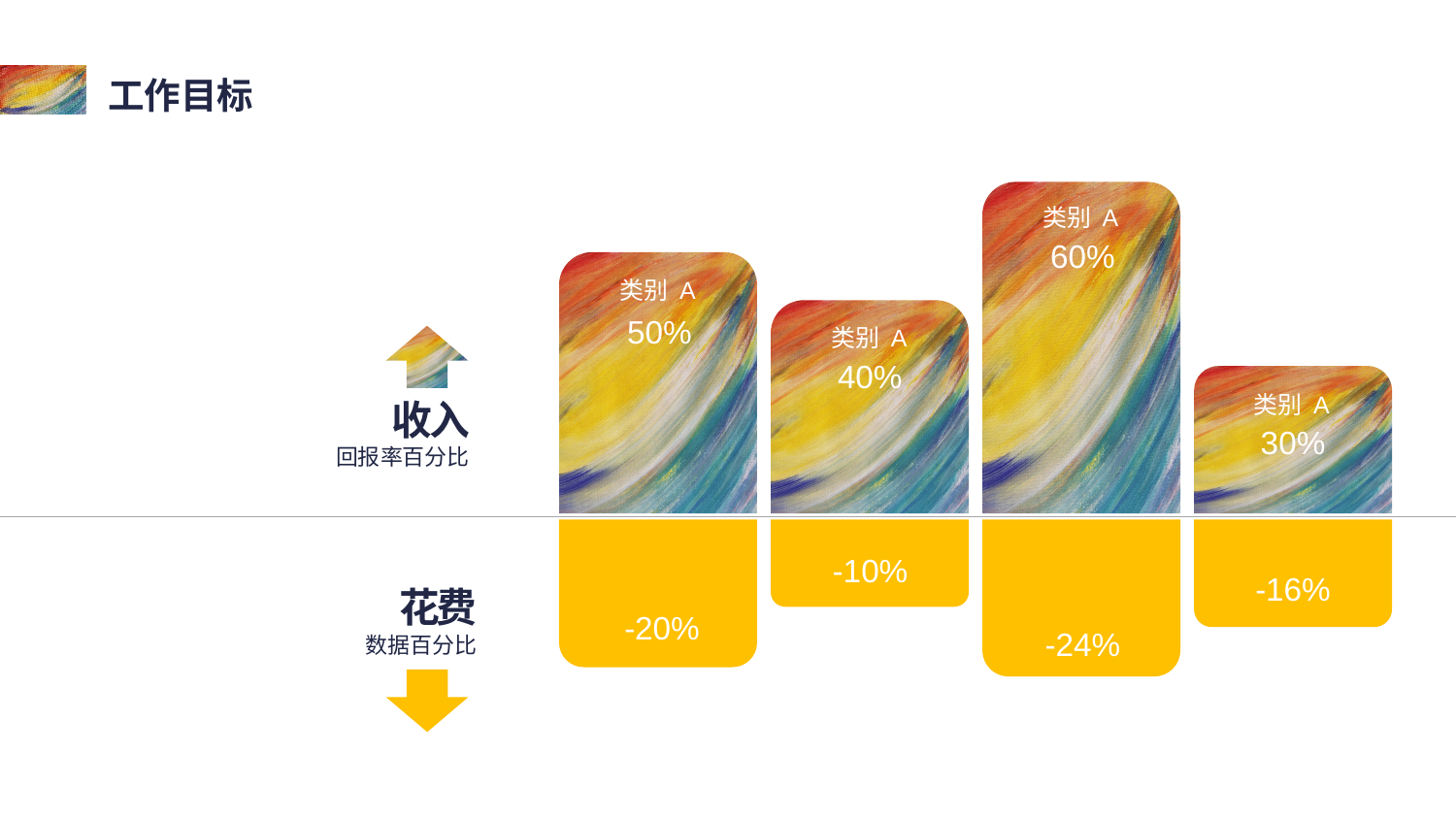

工作目标

类别 A
60%

类别 A
50%

类别 A
40%

收入
回报率百分比

类别 A
30%

-10%

-20%

-24%

-16%
花费
数据百分比